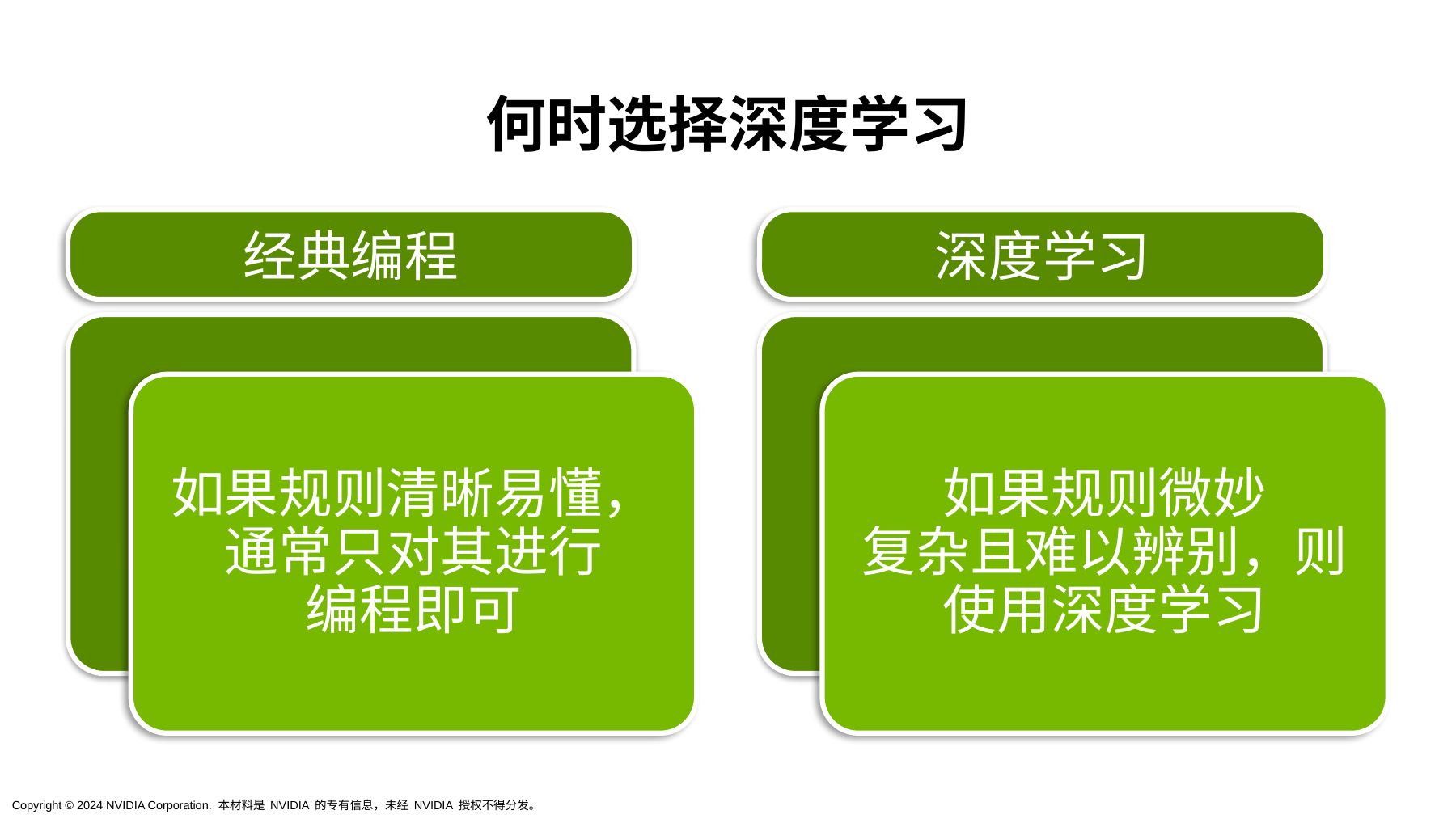

# 何时选择深度学习
经典编程
深度学习

如果规则清晰易懂，通常只对其进行
编程即可
如果规则微妙
复杂且难以辨别，则使用深度学习
Copyright © 2024 NVIDIA Corporation. 本材料是 NVIDIA 的专有信息，未经 NVIDIA 授权不得分发。